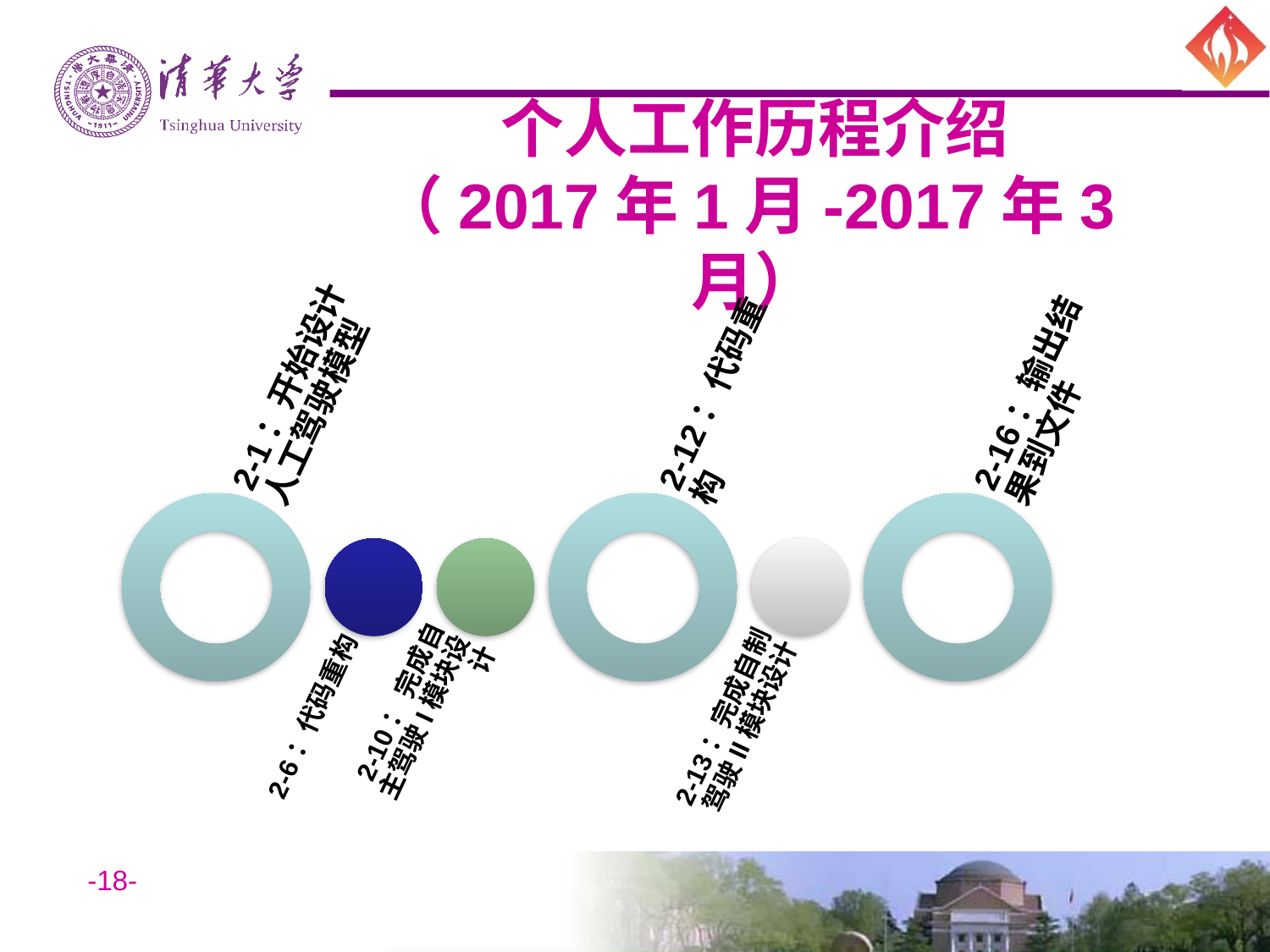

# 个人工作历程介绍 （2017年1月-2017年3月）
2-1：开始设计人工驾驶模型
2-6：代码重构
2-10： 完成自主驾驶I模块设计
2-12：代码重构
2-13：完成自制驾驶II模块设计
2-16：输出结果到文件